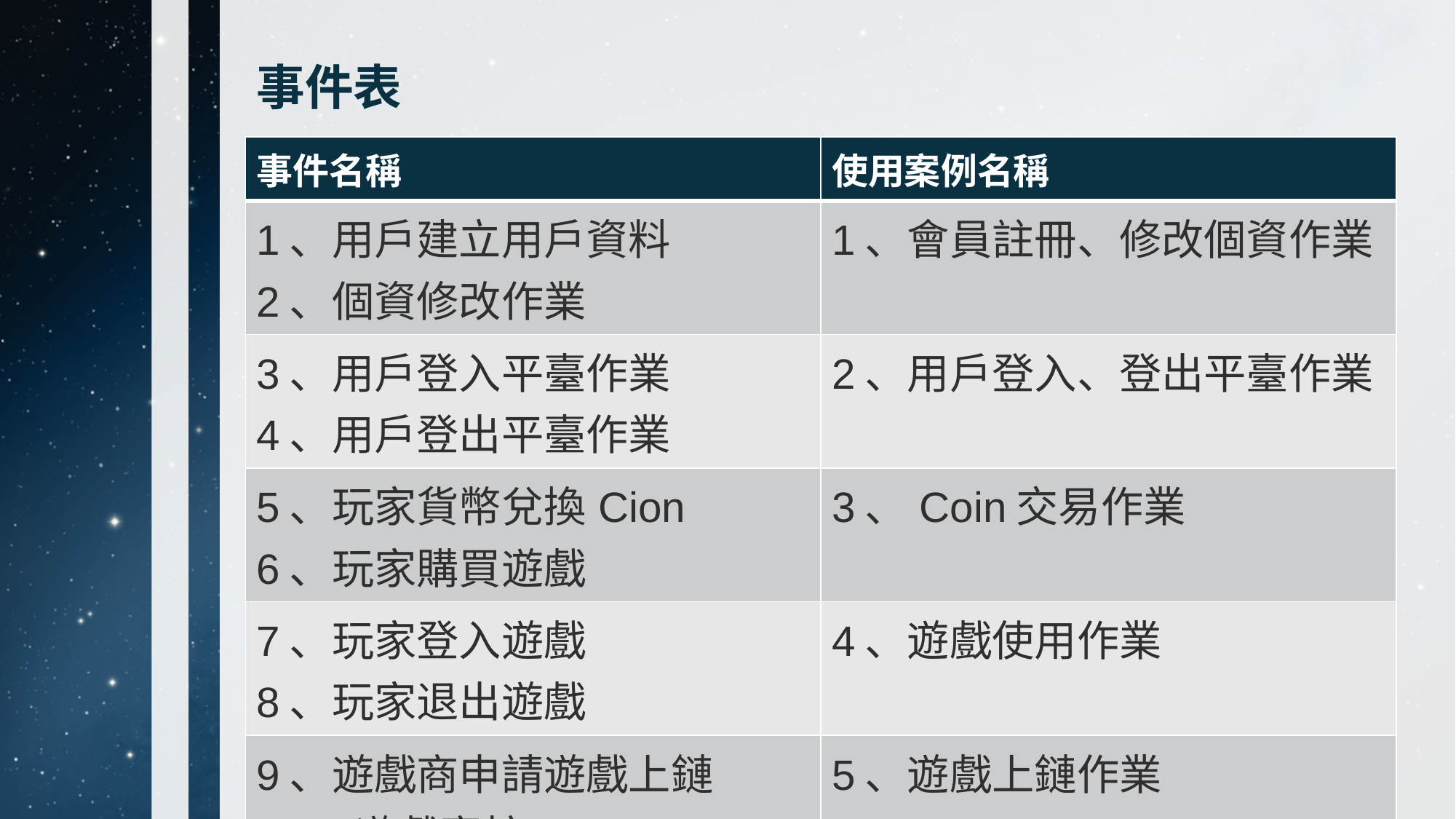

# 事件表
| 事件名稱 | 使用案例名稱 |
| --- | --- |
| 1、用戶建立用戶資料 2、個資修改作業 | 1、會員註冊、修改個資作業 |
| 3、用戶登入平臺作業 4、用戶登出平臺作業 | 2、用戶登入、登出平臺作業 |
| 5、玩家貨幣兌換Cion 6、玩家購買遊戲 | 3、Coin交易作業 |
| 7、玩家登入遊戲 8、玩家退出遊戲 | 4、遊戲使用作業 |
| 9、遊戲商申請遊戲上鏈 10、遊戲審核 11、遊戲數據上鏈 | 5、遊戲上鏈作業 |